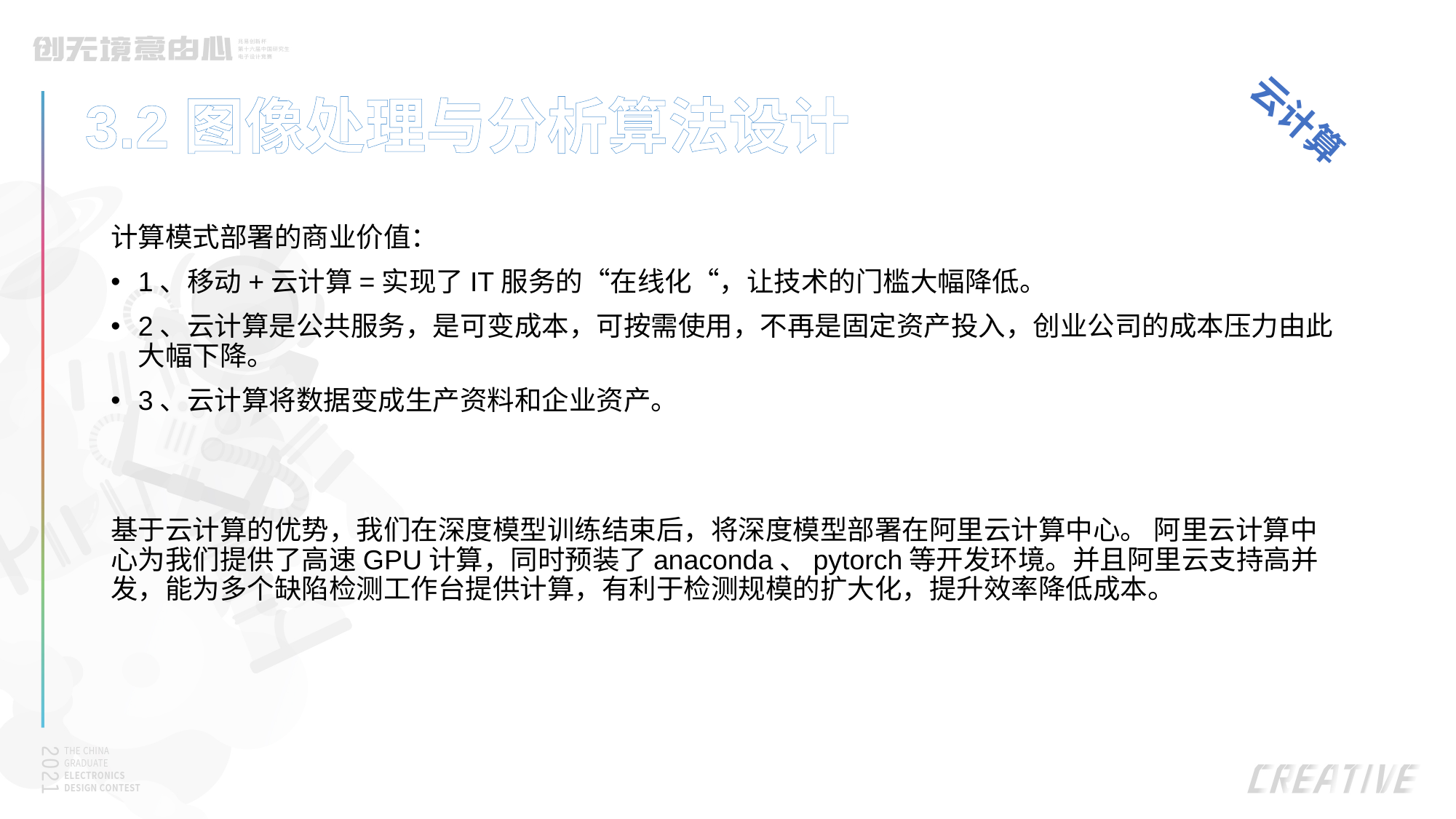

3.2图像处理与分析算法设计
云计算
计算模式部署的商业价值：
1、移动+云计算=实现了IT服务的“在线化“，让技术的门槛大幅降低。
2、云计算是公共服务，是可变成本，可按需使用，不再是固定资产投入，创业公司的成本压力由此大幅下降。
3、云计算将数据变成生产资料和企业资产。

基于云计算的优势，我们在深度模型训练结束后，将深度模型部署在阿里云计算中心。 阿里云计算中心为我们提供了高速GPU计算，同时预装了anaconda、pytorch等开发环境。并且阿里云支持高并发，能为多个缺陷检测工作台提供计算，有利于检测规模的扩大化，提升效率降低成本。